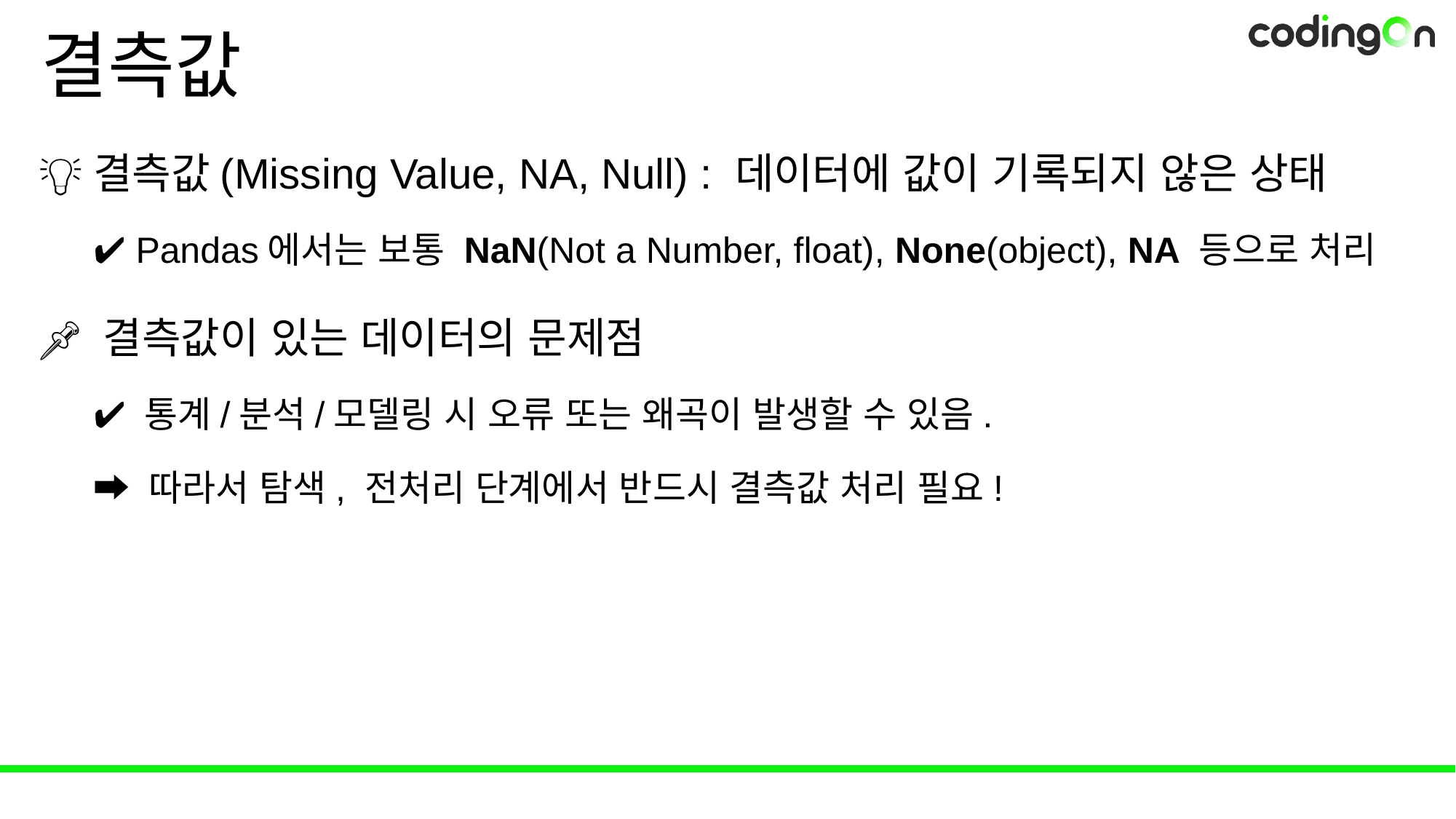

# 결측값
💡결측값(Missing Value, NA, Null) : 데이터에 값이 기록되지 않은 상태
✔️ Pandas에서는 보통 NaN(Not a Number, float), None(object), NA 등으로 처리
📌 결측값이 있는 데이터의 문제점
✔️ 통계/분석/모델링 시 오류 또는 왜곡이 발생할 수 있음.
➡️ 따라서 탐색, 전처리 단계에서 반드시 결측값 처리 필요!